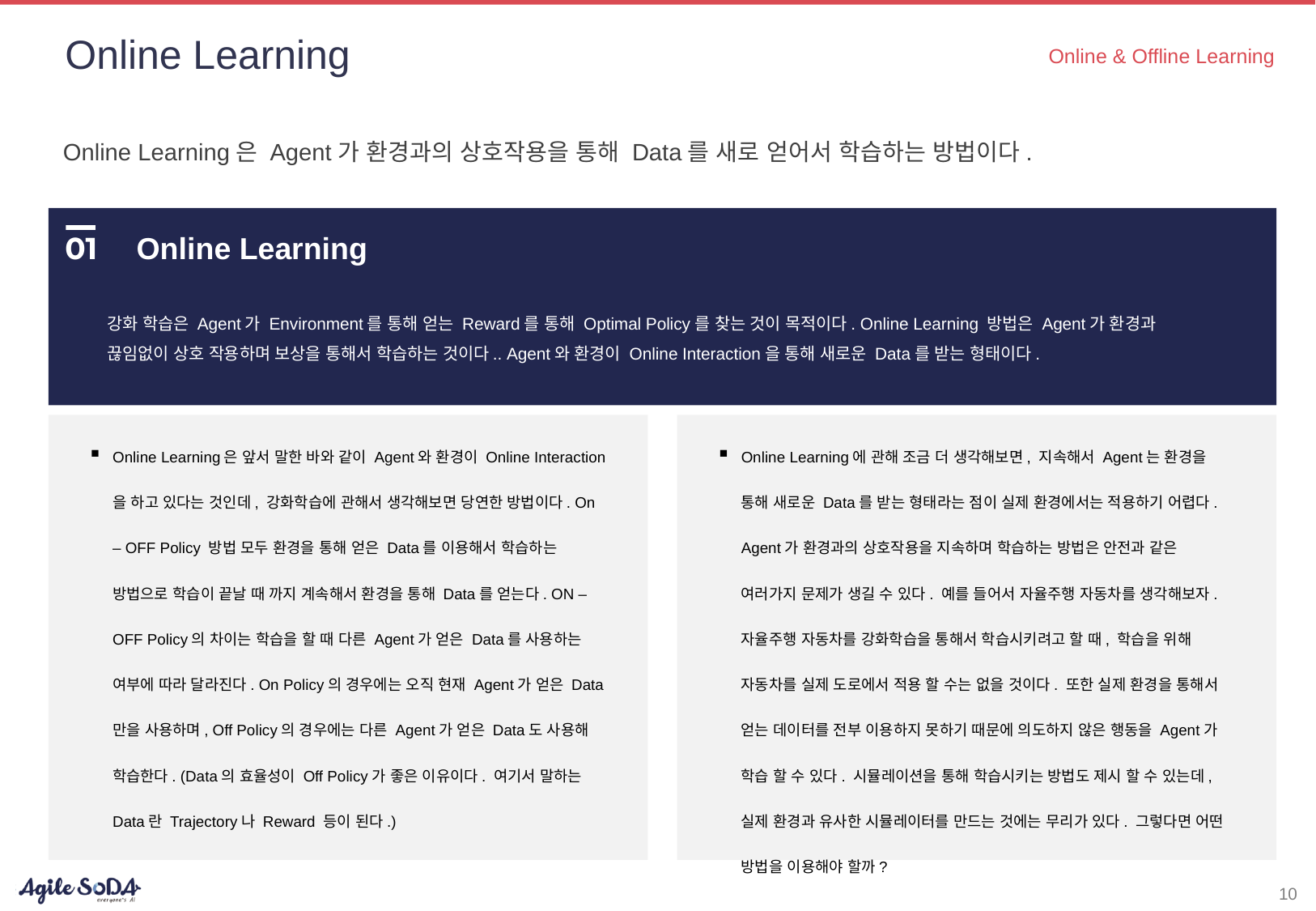

# Online Learning
Online & Offline Learning
Online Learning은 Agent가 환경과의 상호작용을 통해 Data를 새로 얻어서 학습하는 방법이다.

01
Online Learning

강화 학습은 Agent가 Environment를 통해 얻는 Reward를 통해 Optimal Policy를 찾는 것이 목적이다. Online Learning 방법은 Agent가 환경과 끊임없이 상호 작용하며 보상을 통해서 학습하는 것이다.. Agent와 환경이 Online Interaction을 통해 새로운 Data를 받는 형태이다.
Online Learning은 앞서 말한 바와 같이 Agent와 환경이 Online Interaction을 하고 있다는 것인데, 강화학습에 관해서 생각해보면 당연한 방법이다. On – OFF Policy 방법 모두 환경을 통해 얻은 Data를 이용해서 학습하는 방법으로 학습이 끝날 때 까지 계속해서 환경을 통해 Data를 얻는다. ON – OFF Policy의 차이는 학습을 할 때 다른 Agent가 얻은 Data를 사용하는 여부에 따라 달라진다. On Policy의 경우에는 오직 현재 Agent가 얻은 Data만을 사용하며, Off Policy의 경우에는 다른 Agent가 얻은 Data도 사용해 학습한다. (Data의 효율성이 Off Policy가 좋은 이유이다. 여기서 말하는 Data란 Trajectory나 Reward 등이 된다.)
Online Learning에 관해 조금 더 생각해보면, 지속해서 Agent는 환경을 통해 새로운 Data를 받는 형태라는 점이 실제 환경에서는 적용하기 어렵다. Agent가 환경과의 상호작용을 지속하며 학습하는 방법은 안전과 같은 여러가지 문제가 생길 수 있다. 예를 들어서 자율주행 자동차를 생각해보자. 자율주행 자동차를 강화학습을 통해서 학습시키려고 할 때, 학습을 위해 자동차를 실제 도로에서 적용 할 수는 없을 것이다. 또한 실제 환경을 통해서 얻는 데이터를 전부 이용하지 못하기 때문에 의도하지 않은 행동을 Agent가 학습 할 수 있다. 시뮬레이션을 통해 학습시키는 방법도 제시 할 수 있는데, 실제 환경과 유사한 시뮬레이터를 만드는 것에는 무리가 있다. 그렇다면 어떤 방법을 이용해야 할까?